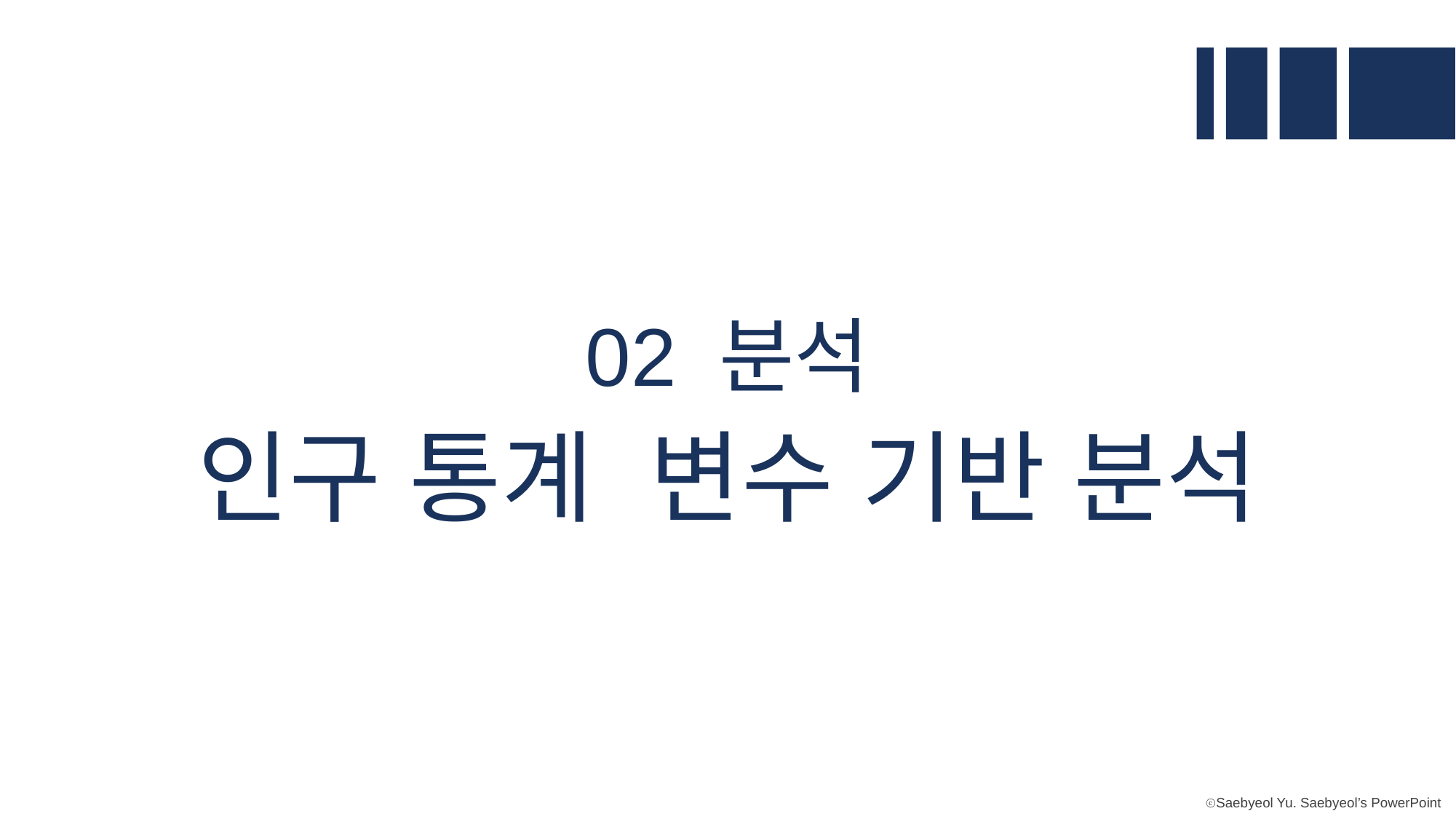

02 분석
인구 통계  변수 기반 분석